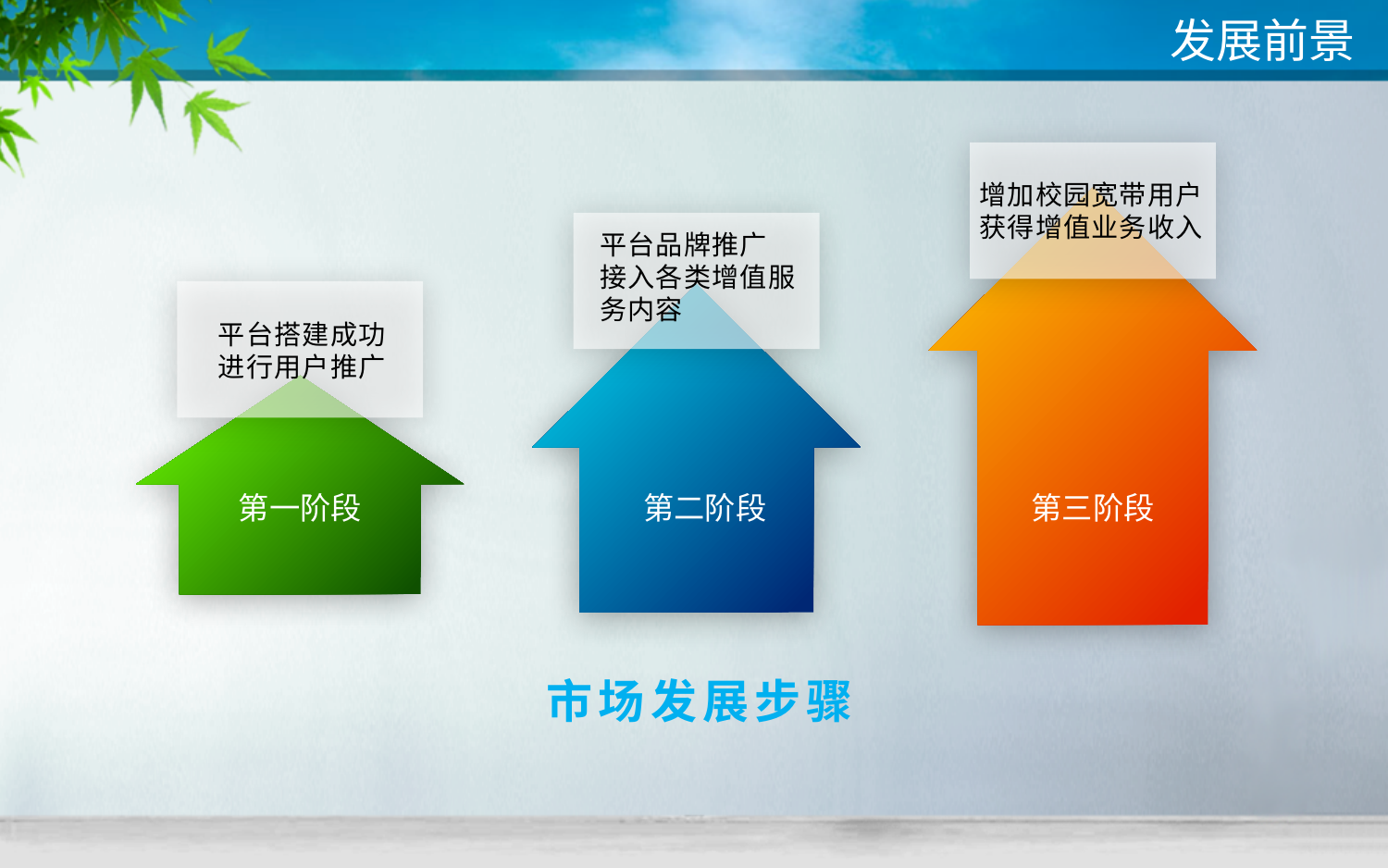

发展前景

增加校园宽带用户
获得增值业务收入

平台品牌推广
接入各类增值服务内容

平台搭建成功
进行用户推广

第一阶段
第二阶段
第三阶段
市场发展步骤